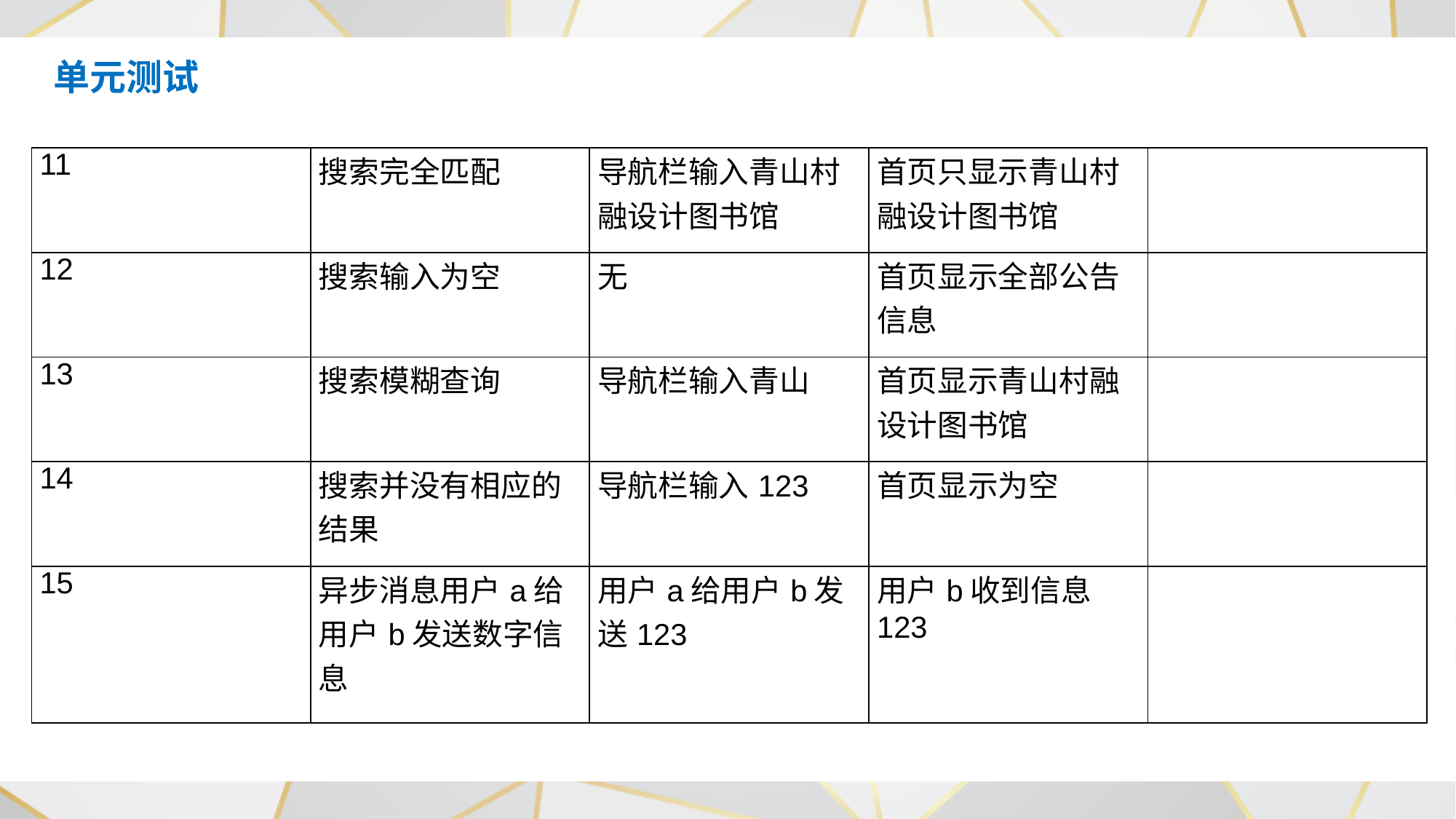

单元测试
| 11 | 搜索完全匹配 | 导航栏输入青山村融设计图书馆 | 首页只显示青山村融设计图书馆 |  |
| --- | --- | --- | --- | --- |
| 12 | 搜索输入为空 | 无 | 首页显示全部公告信息 |  |
| 13 | 搜索模糊查询 | 导航栏输入青山 | 首页显示青山村融设计图书馆 |  |
| 14 | 搜索并没有相应的结果 | 导航栏输入123 | 首页显示为空 |  |
| 15 | 异步消息用户a给用户b发送数字信息 | 用户a给用户b发送123 | 用户b收到信息123 |  |